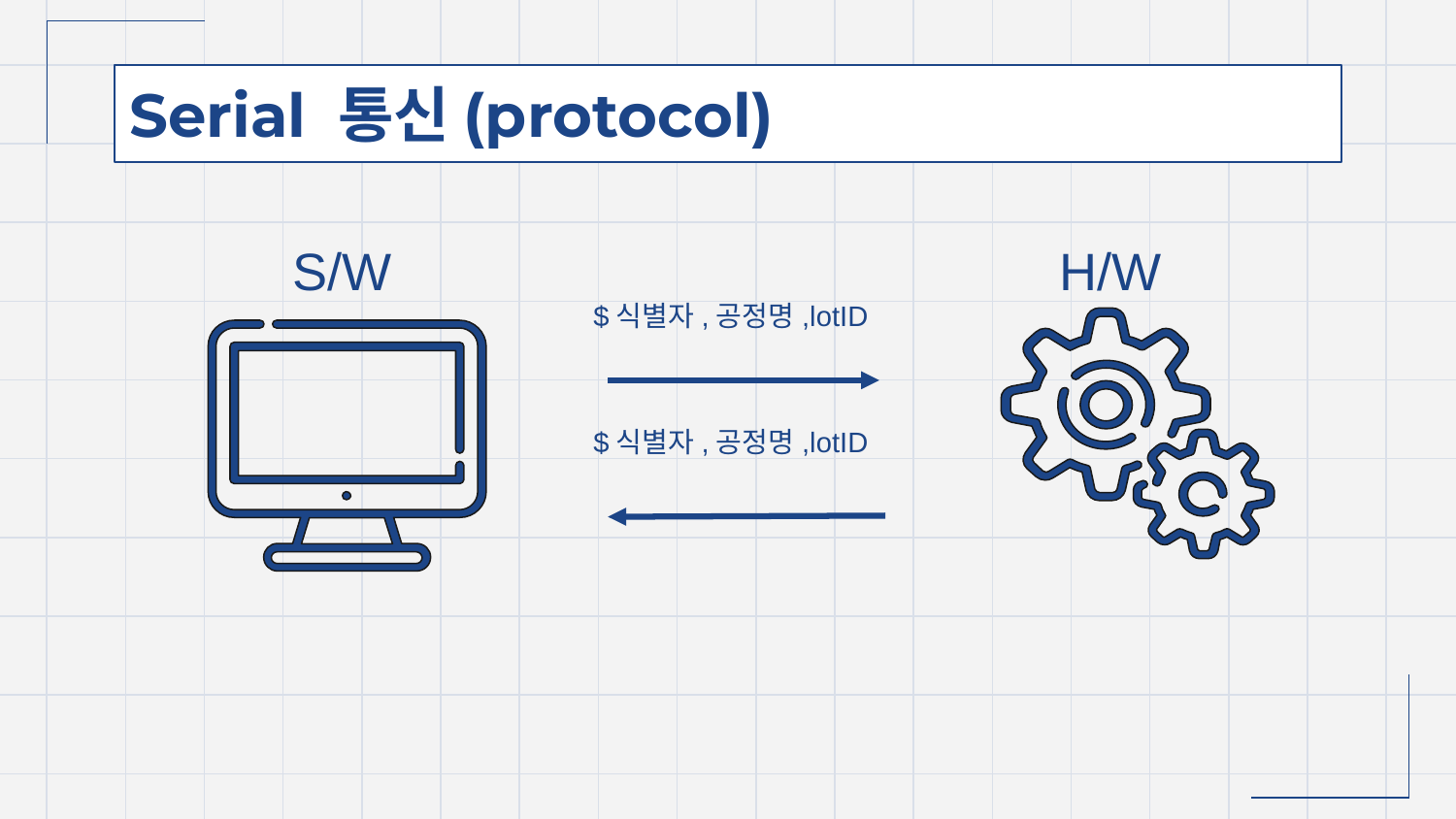

# Serial 통신(protocol)
S/W
H/W
 $식별자,공정명,lotID

 $식별자,공정명,lotID